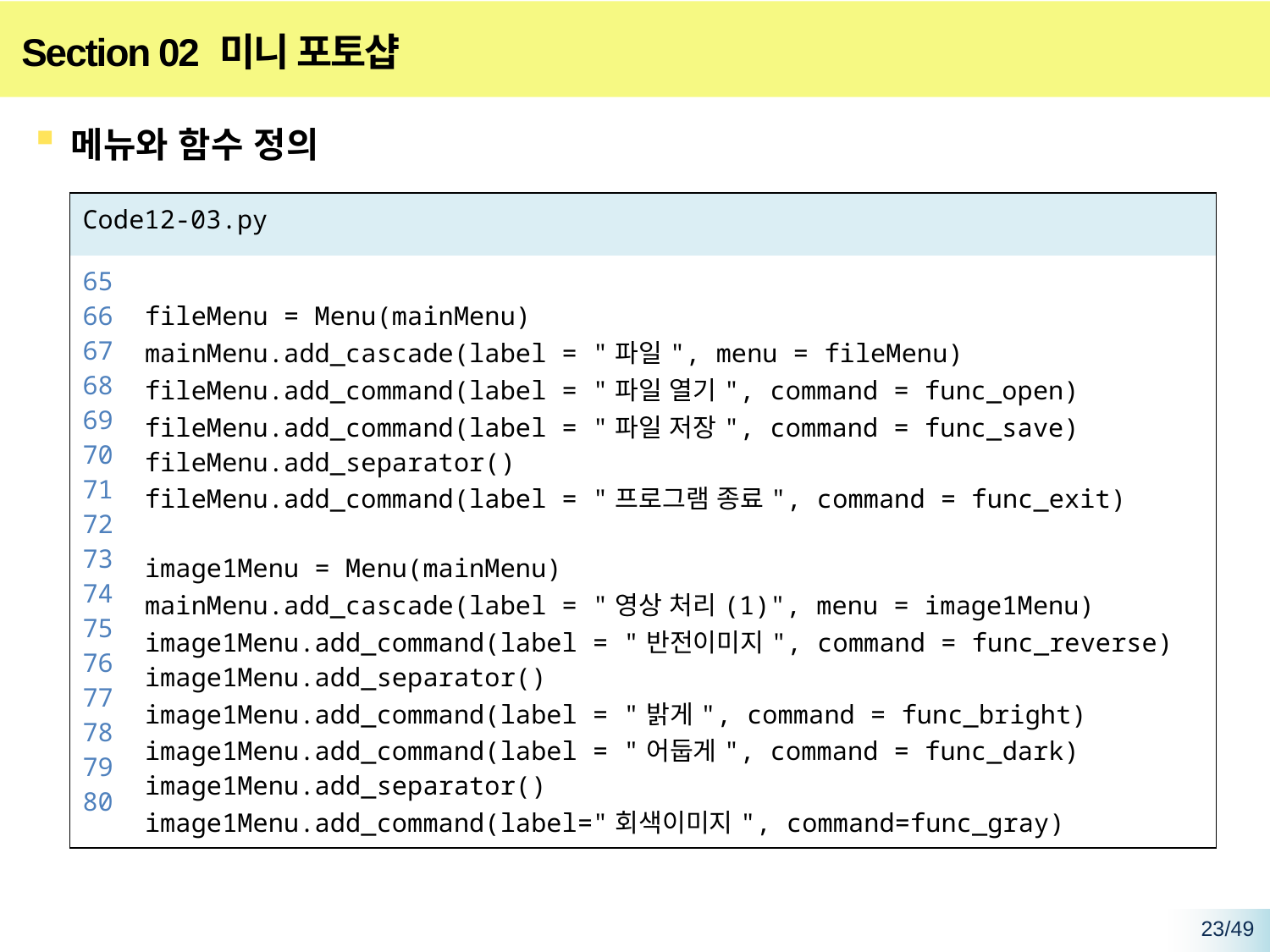

# Section 02 미니 포토샵
메뉴와 함수 정의
| Code12-03.py |  |
| --- | --- |
| 65 66 67 68 69 70 71 72 73 74 75 76 77 78 79 80 | fileMenu = Menu(mainMenu) mainMenu.add\_cascade(label = "파일", menu = fileMenu) fileMenu.add\_command(label = "파일 열기", command = func\_open) fileMenu.add\_command(label = "파일 저장", command = func\_save) fileMenu.add\_separator() fileMenu.add\_command(label = "프로그램 종료", command = func\_exit) image1Menu = Menu(mainMenu) mainMenu.add\_cascade(label = "영상 처리(1)", menu = image1Menu) image1Menu.add\_command(label = "반전이미지", command = func\_reverse) image1Menu.add\_separator() image1Menu.add\_command(label = "밝게", command = func\_bright) image1Menu.add\_command(label = "어둡게", command = func\_dark) image1Menu.add\_separator() image1Menu.add\_command(label="회색이미지", command=func\_gray) |